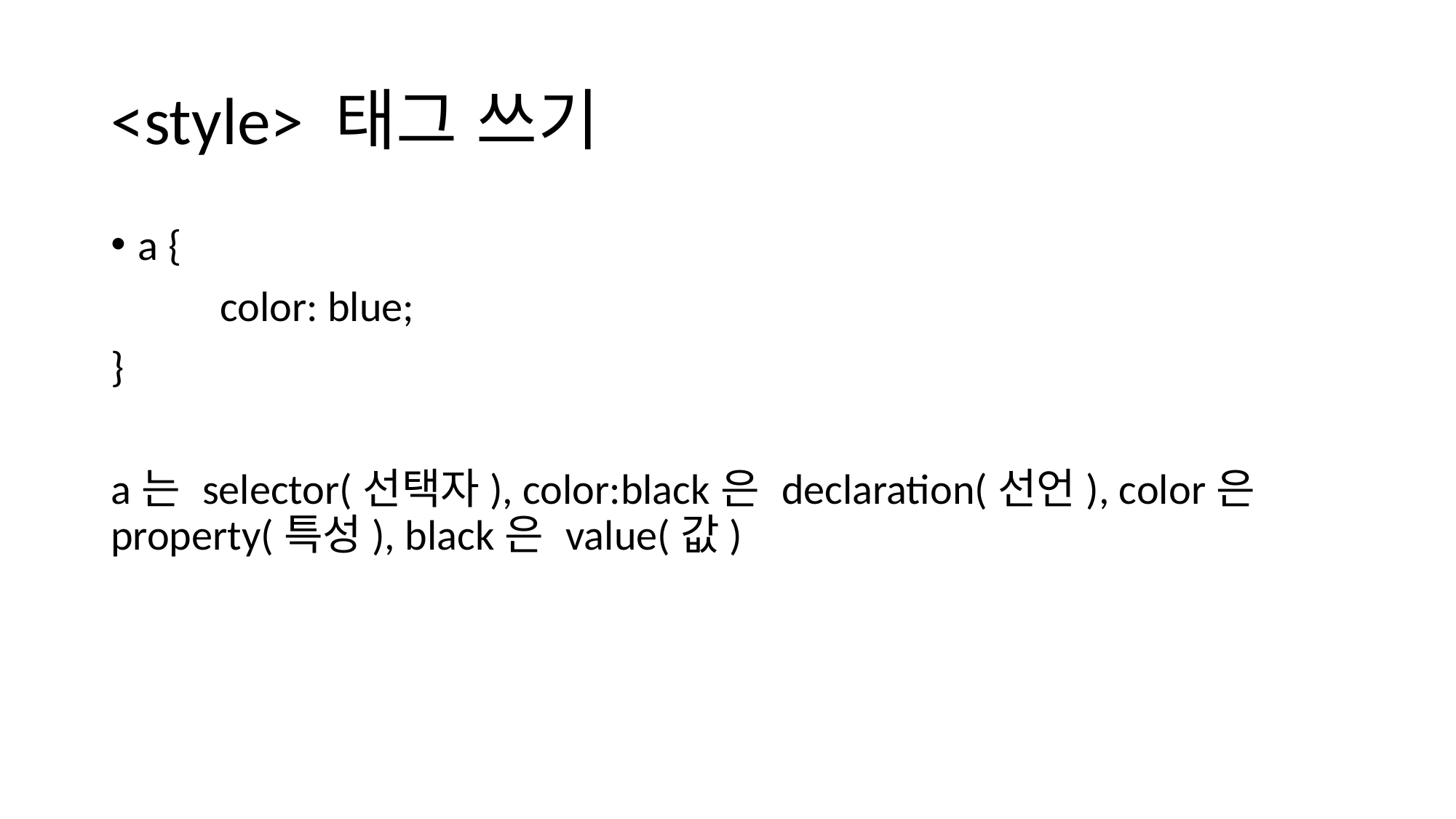

# <style> 태그 쓰기
a {
	color: blue;
}

a는 selector(선택자), color:black은 declaration(선언), color은 property(특성), black은 value(값)